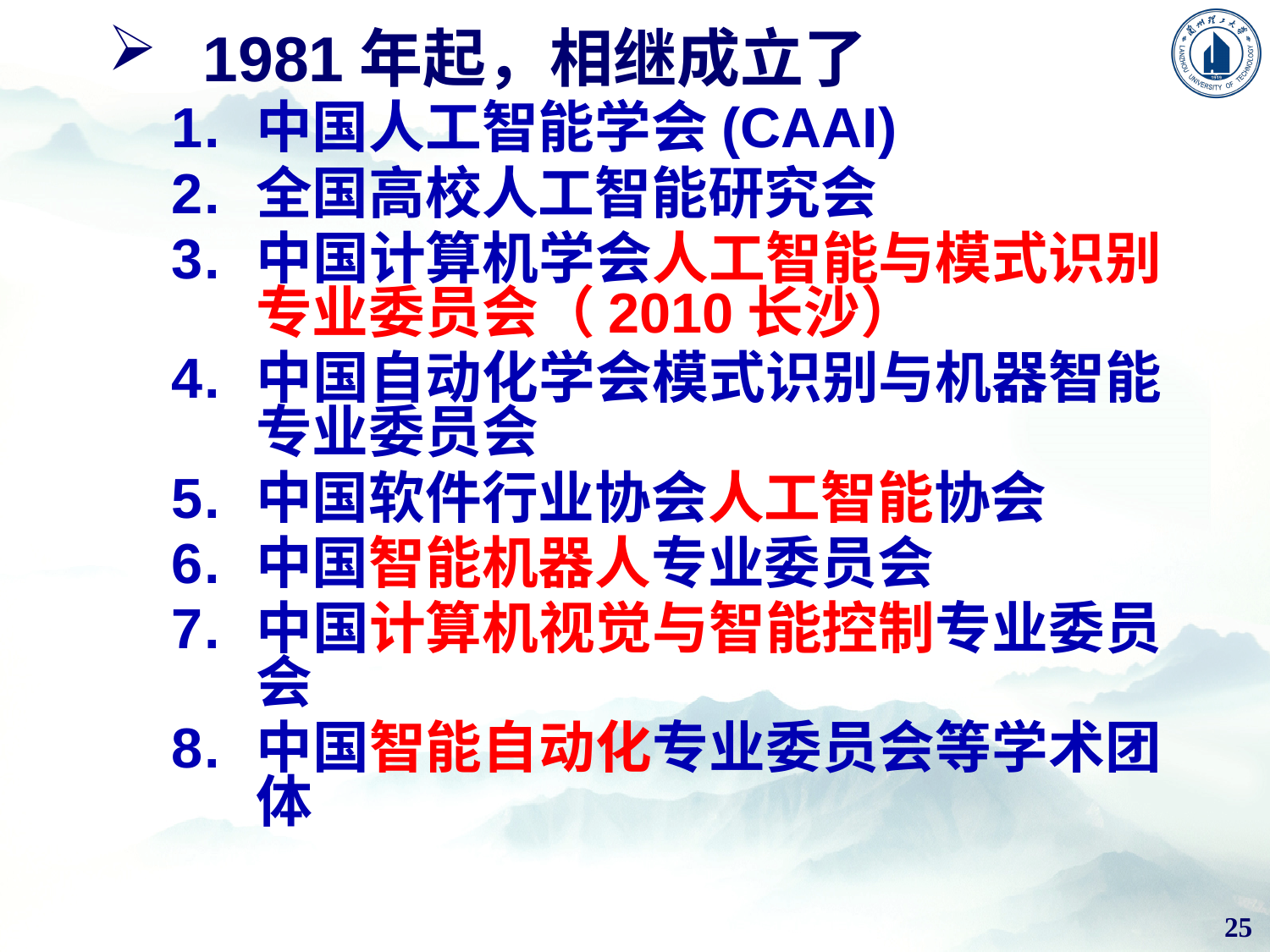

1981年起，相继成立了
中国人工智能学会(CAAI)
全国高校人工智能研究会
中国计算机学会人工智能与模式识别专业委员会（2010长沙）
中国自动化学会模式识别与机器智能专业委员会
中国软件行业协会人工智能协会
中国智能机器人专业委员会
中国计算机视觉与智能控制专业委员会
中国智能自动化专业委员会等学术团体
25